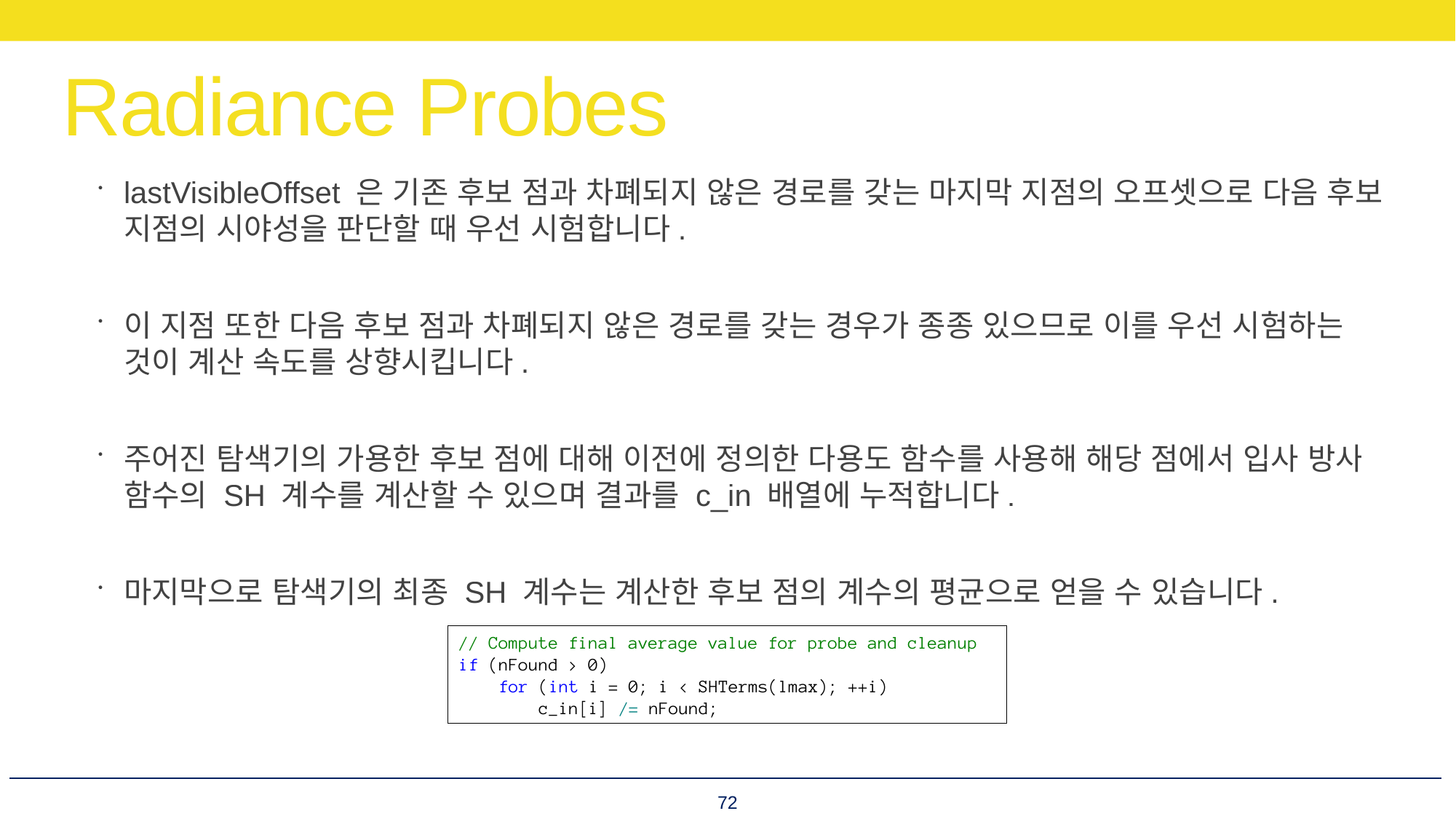

# Radiance Probes
lastVisibleOffset 은 기존 후보 점과 차폐되지 않은 경로를 갖는 마지막 지점의 오프셋으로 다음 후보
지점의 시야성을 판단할 때 우선 시험합니다.

이 지점 또한 다음 후보 점과 차폐되지 않은 경로를 갖는 경우가 종종 있으므로 이를 우선 시험하는 것이 계산 속도를 상향시킵니다.

주어진 탐색기의 가용한 후보 점에 대해 이전에 정의한 다용도 함수를 사용해 해당 점에서 입사 방사 함수의 SH 계수를 계산할 수 있으며 결과를 c_in 배열에 누적합니다.

마지막으로 탐색기의 최종 SH 계수는 계산한 후보 점의 계수의 평균으로 얻을 수 있습니다.

// Compute final average value for probe and cleanup
if (nFound > 0)
    for (int i = 0; i < SHTerms(lmax); ++i)
        c_in[i] /= nFound;
72